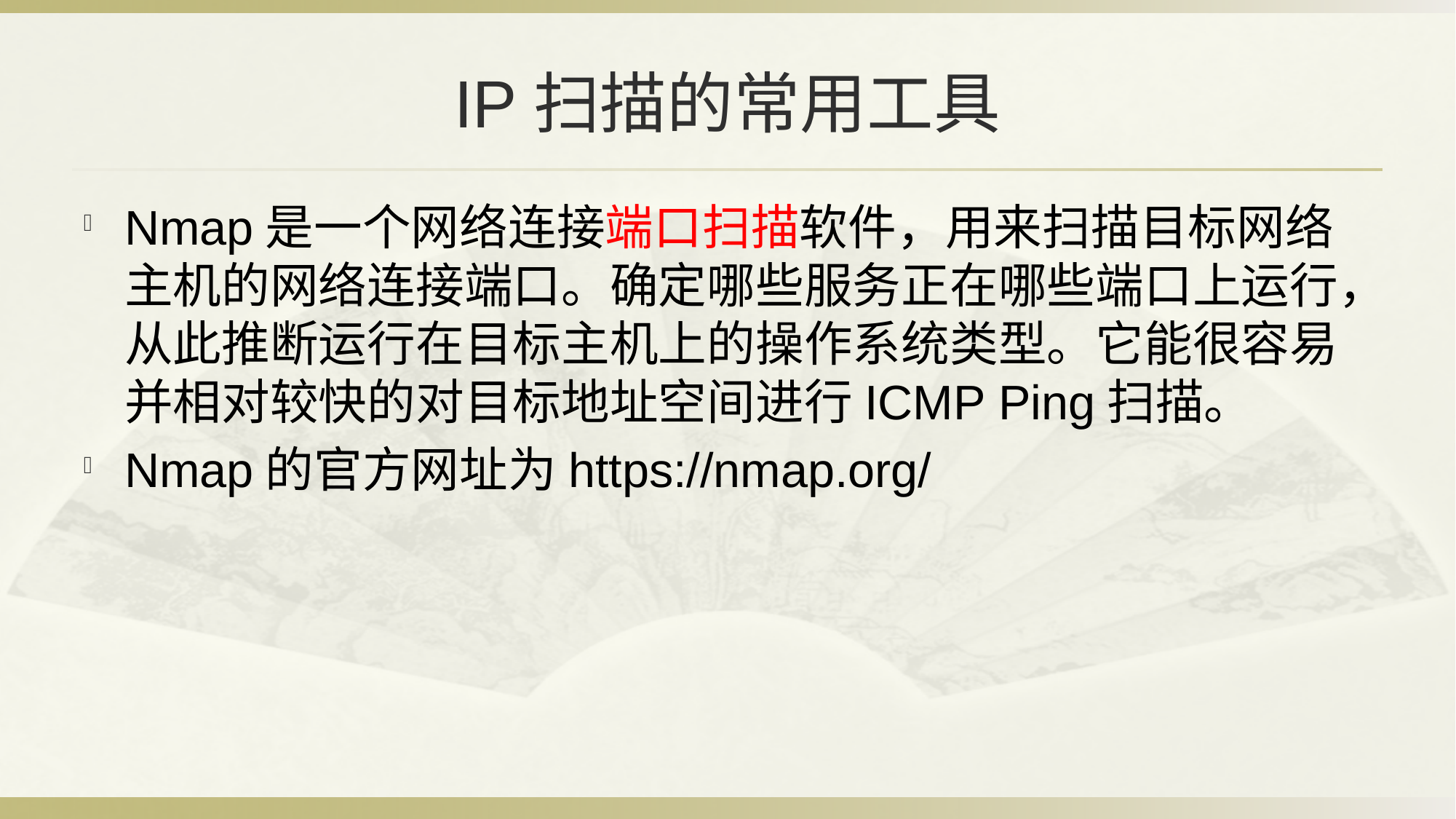

# IP扫描的常用工具
Nmap是一个网络连接端口扫描软件，用来扫描目标网络主机的网络连接端口。确定哪些服务正在哪些端口上运行，从此推断运行在目标主机上的操作系统类型。它能很容易并相对较快的对目标地址空间进行ICMP Ping扫描。
Nmap的官方网址为https://nmap.org/